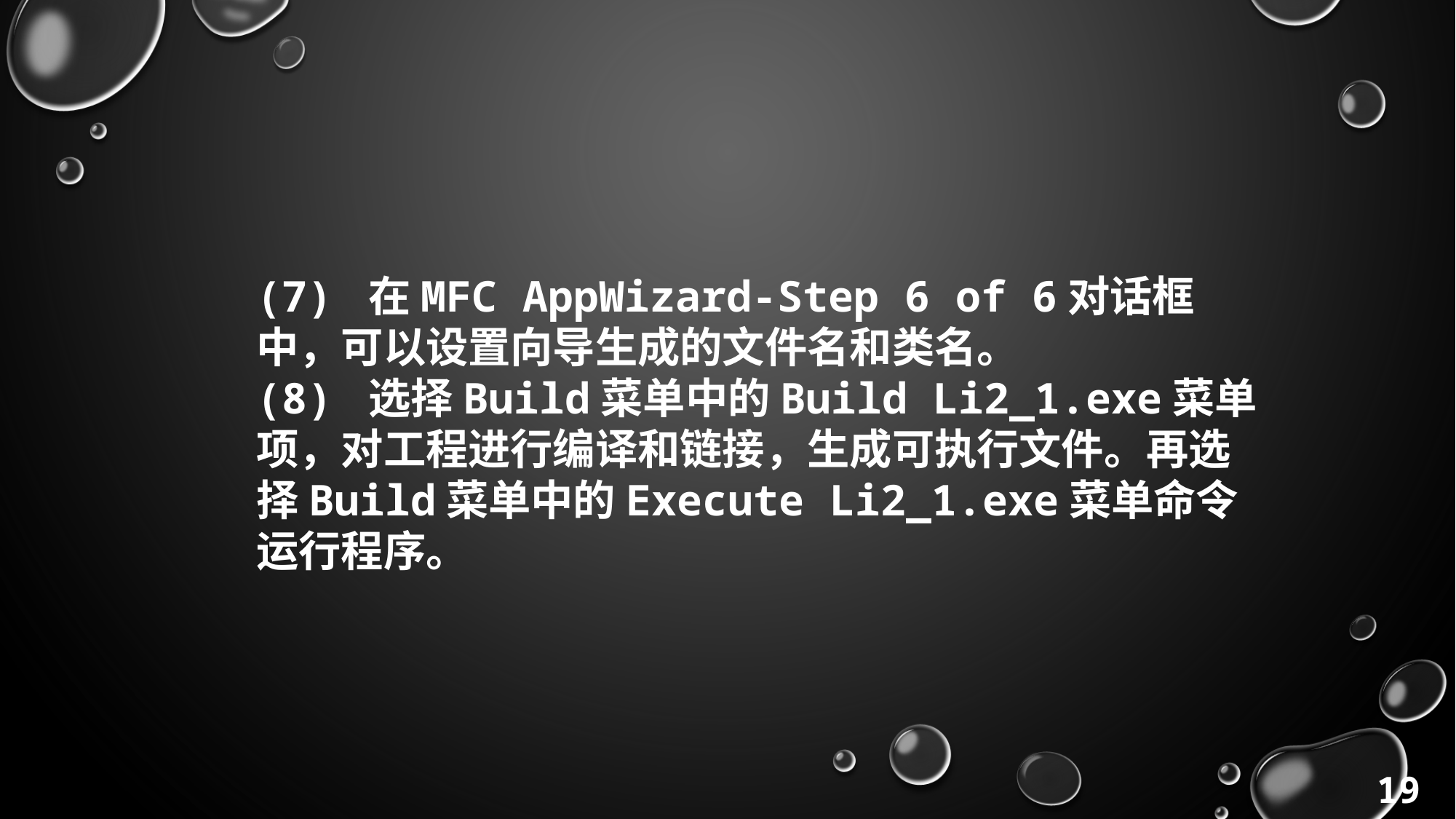

(7) 在MFC AppWizard-Step 6 of 6对话框中，可以设置向导生成的文件名和类名。
(8) 选择Build菜单中的Build Li2_1.exe菜单项，对工程进行编译和链接，生成可执行文件。再选择Build菜单中的Execute Li2_1.exe菜单命令运行程序。
19